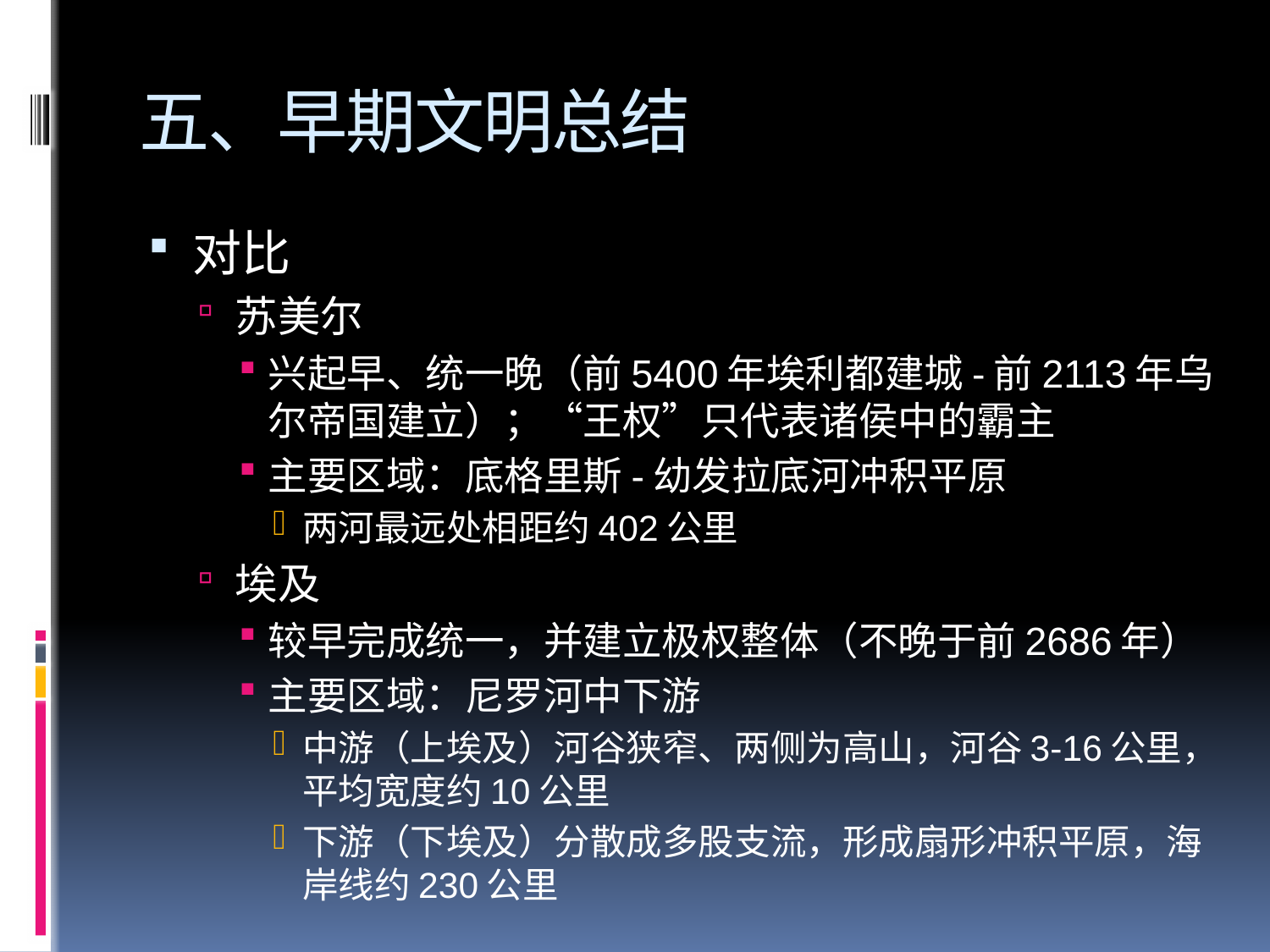

# 五、早期文明总结
对比
苏美尔
兴起早、统一晚（前5400年埃利都建城-前2113年乌尔帝国建立）；“王权”只代表诸侯中的霸主
主要区域：底格里斯-幼发拉底河冲积平原
两河最远处相距约402公里
埃及
较早完成统一，并建立极权整体（不晚于前2686年）
主要区域：尼罗河中下游
中游（上埃及）河谷狭窄、两侧为高山，河谷3-16公里，平均宽度约10公里
下游（下埃及）分散成多股支流，形成扇形冲积平原，海岸线约230公里